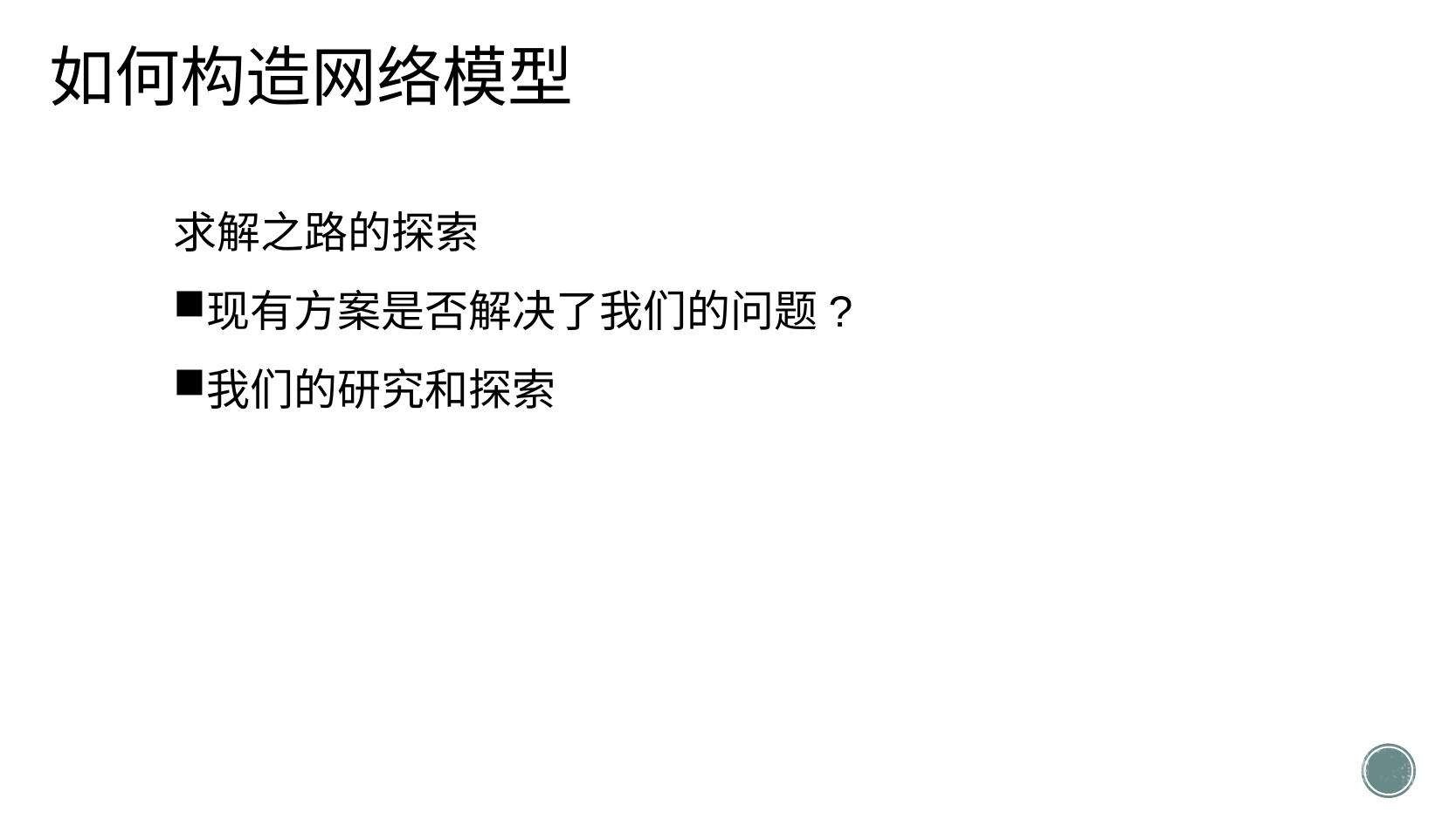

如何构造网络模型
求解之路的探索
现有方案是否解决了我们的问题?
我们的研究和探索